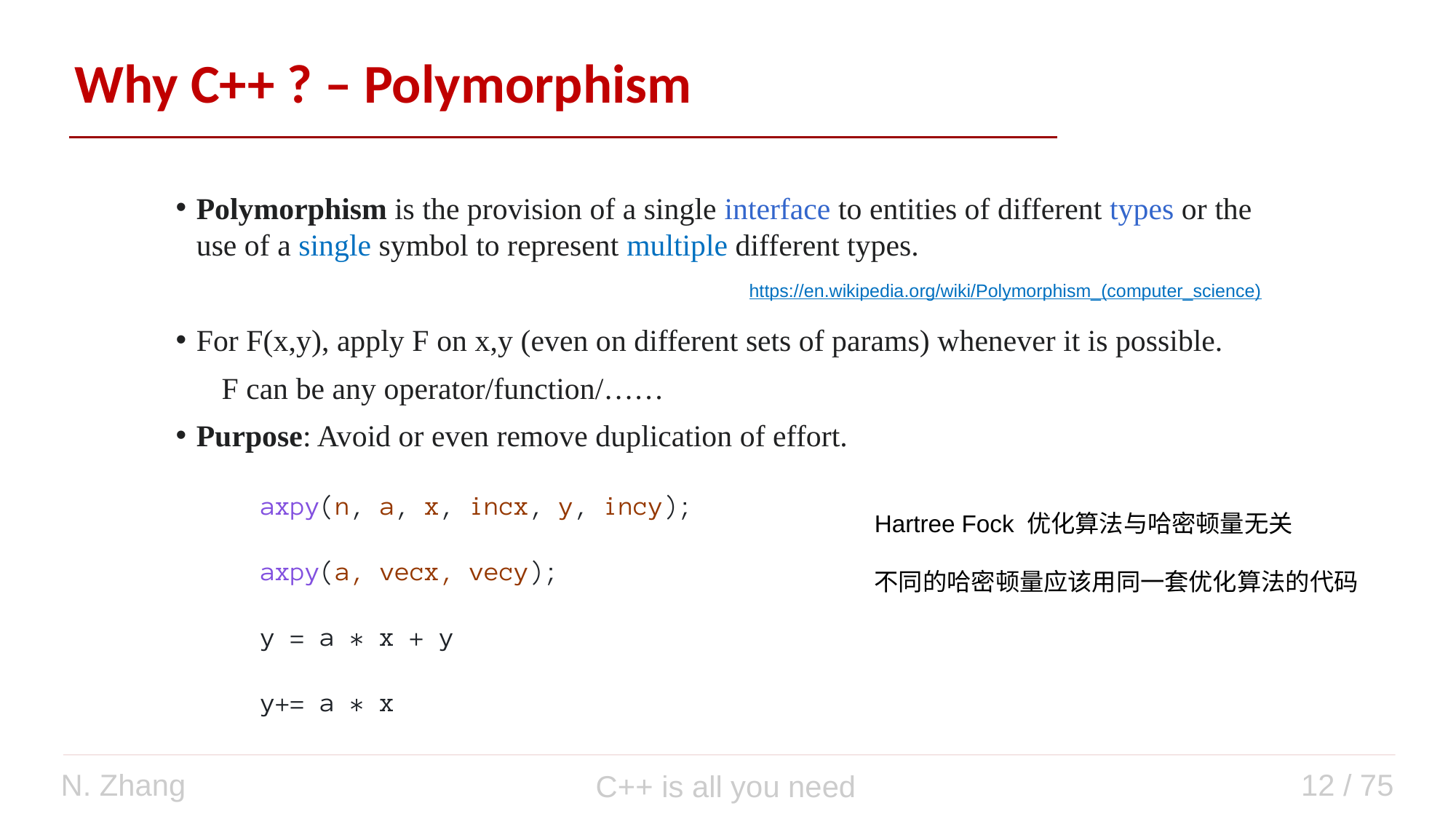

Why C++ ? – Polymorphism

Polymorphism is the provision of a single interface to entities of different types or the use of a single symbol to represent multiple different types.

For F(x,y), apply F on x,y (even on different sets of params) whenever it is possible.
      F can be any operator/function/……
Purpose: Avoid or even remove duplication of effort.

https://en.wikipedia.org/wiki/Polymorphism_(computer_science)

axpy(n, a, x, incx, y, incy);

axpy(a, vecx, vecy);

y = a * x + y

y+= a * x
Hartree Fock 优化算法与哈密顿量无关

不同的哈密顿量应该用同一套优化算法的代码

N. Zhang
12 / 75
C++ is all you need